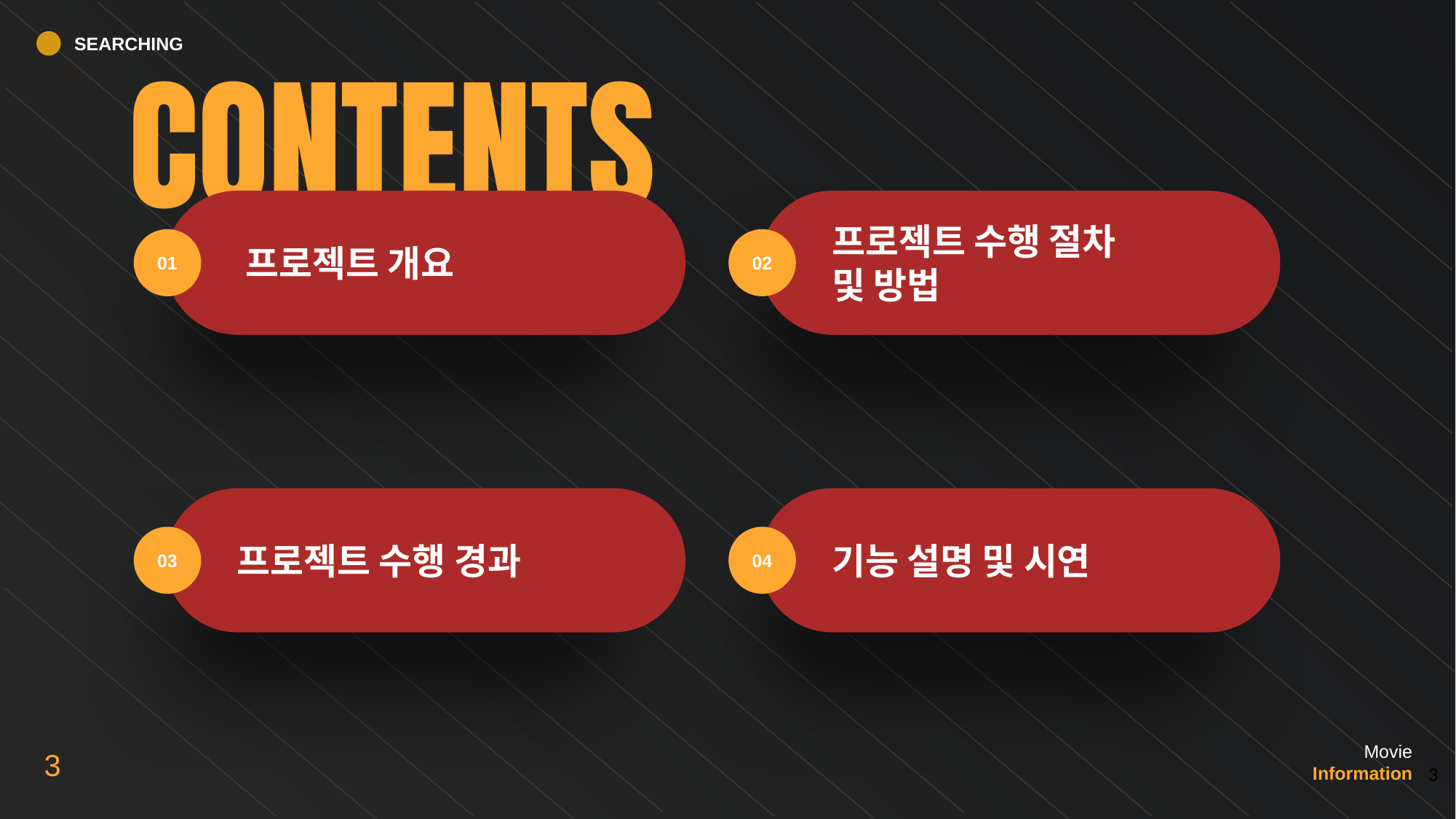

프로젝트 수행 절차
및 방법
01
02
프로젝트 개요
03
04
프로젝트 수행 경과
기능 설명 및 시연
3